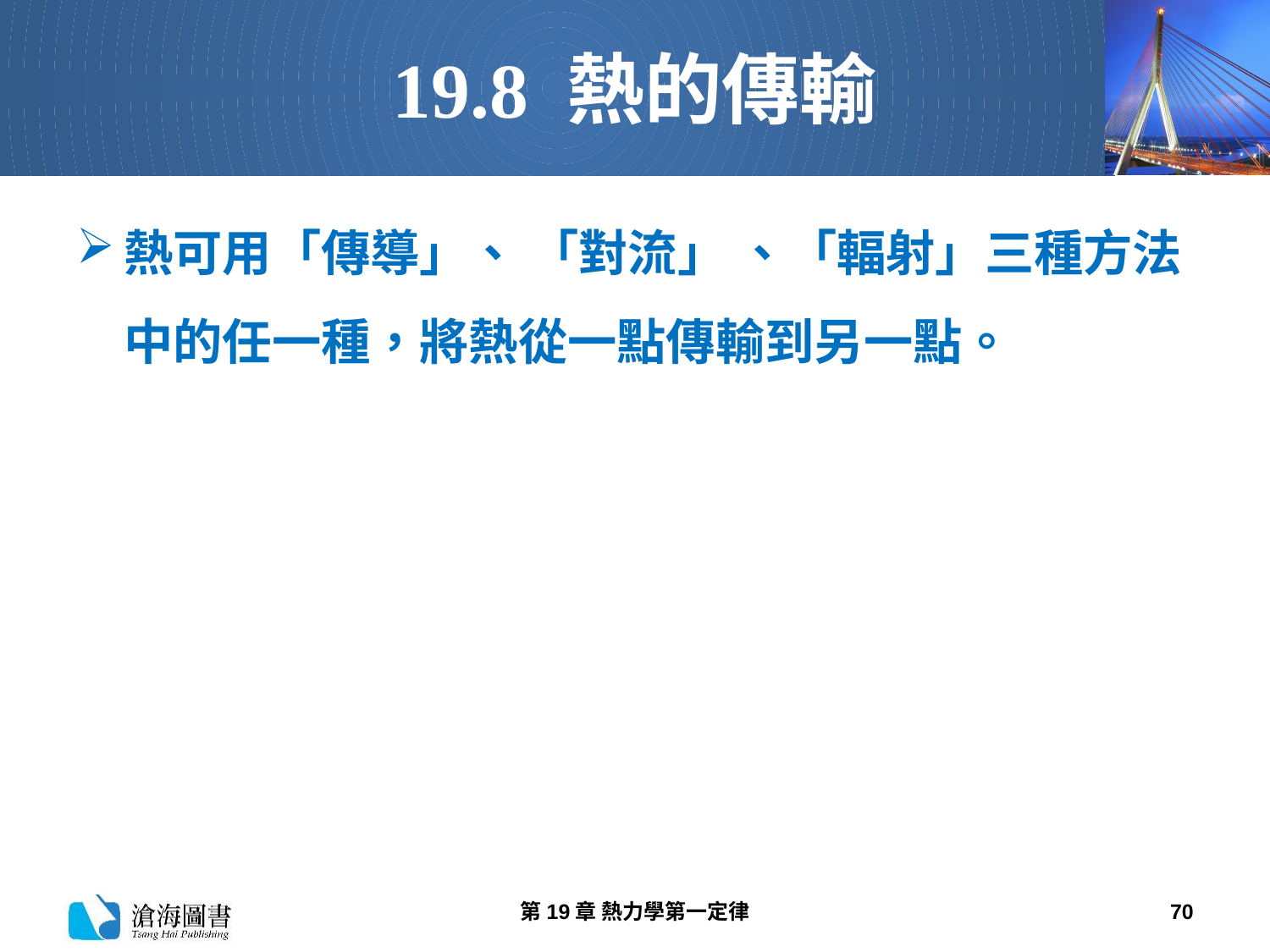

# 19.8 熱的傳輸
熱可用「傳導」、 「對流」 、「輻射」三種方法中的任一種，將熱從一點傳輸到另一點。

第19章 熱力學第一定律
70